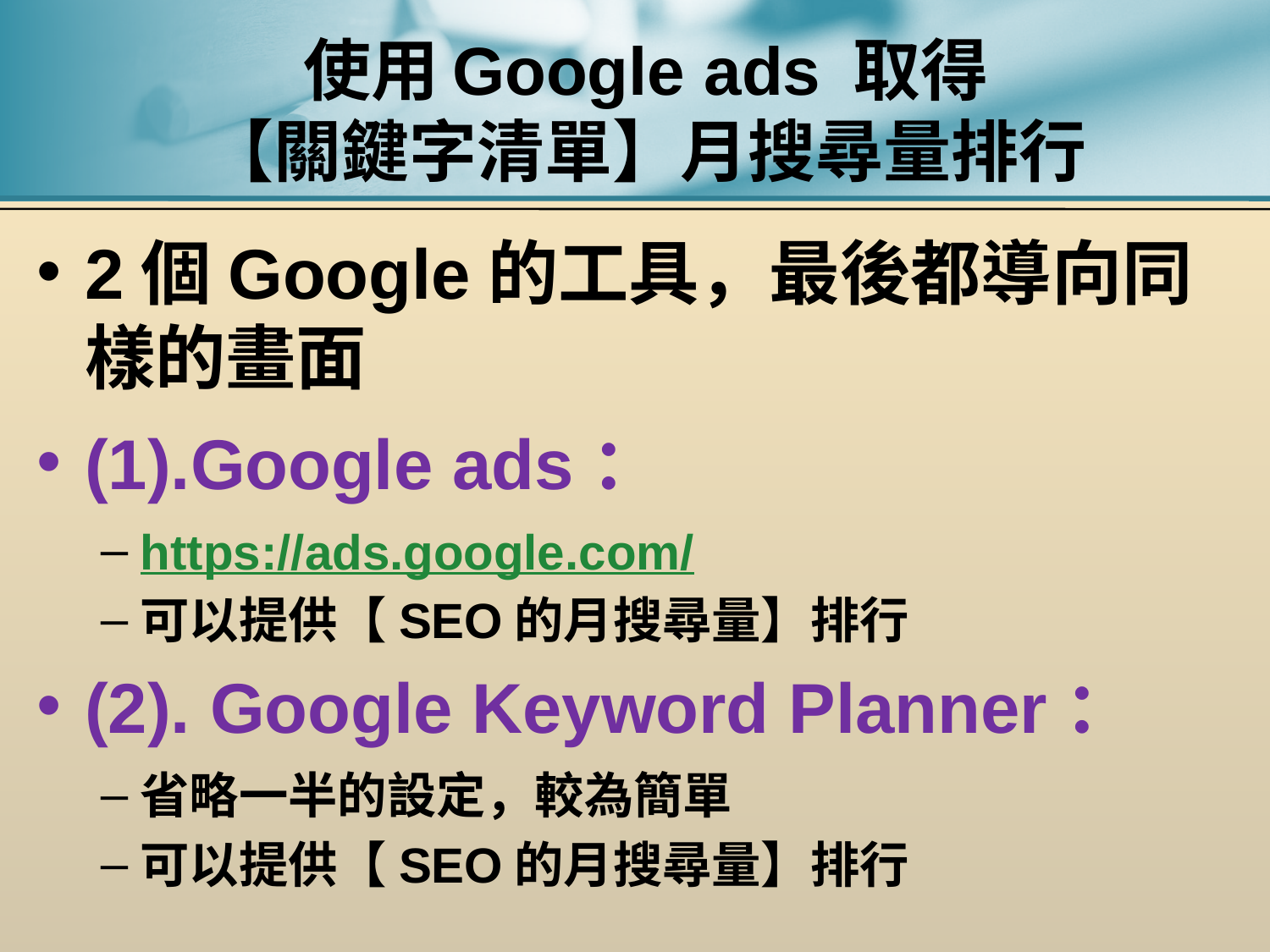

# 使用Google ads 取得 【關鍵字清單】月搜尋量排行
2個Google的工具，最後都導向同樣的畫面
(1).Google ads：
https://ads.google.com/
可以提供【SEO的月搜尋量】排行
(2). Google Keyword Planner：
省略一半的設定，較為簡單
可以提供【SEO的月搜尋量】排行